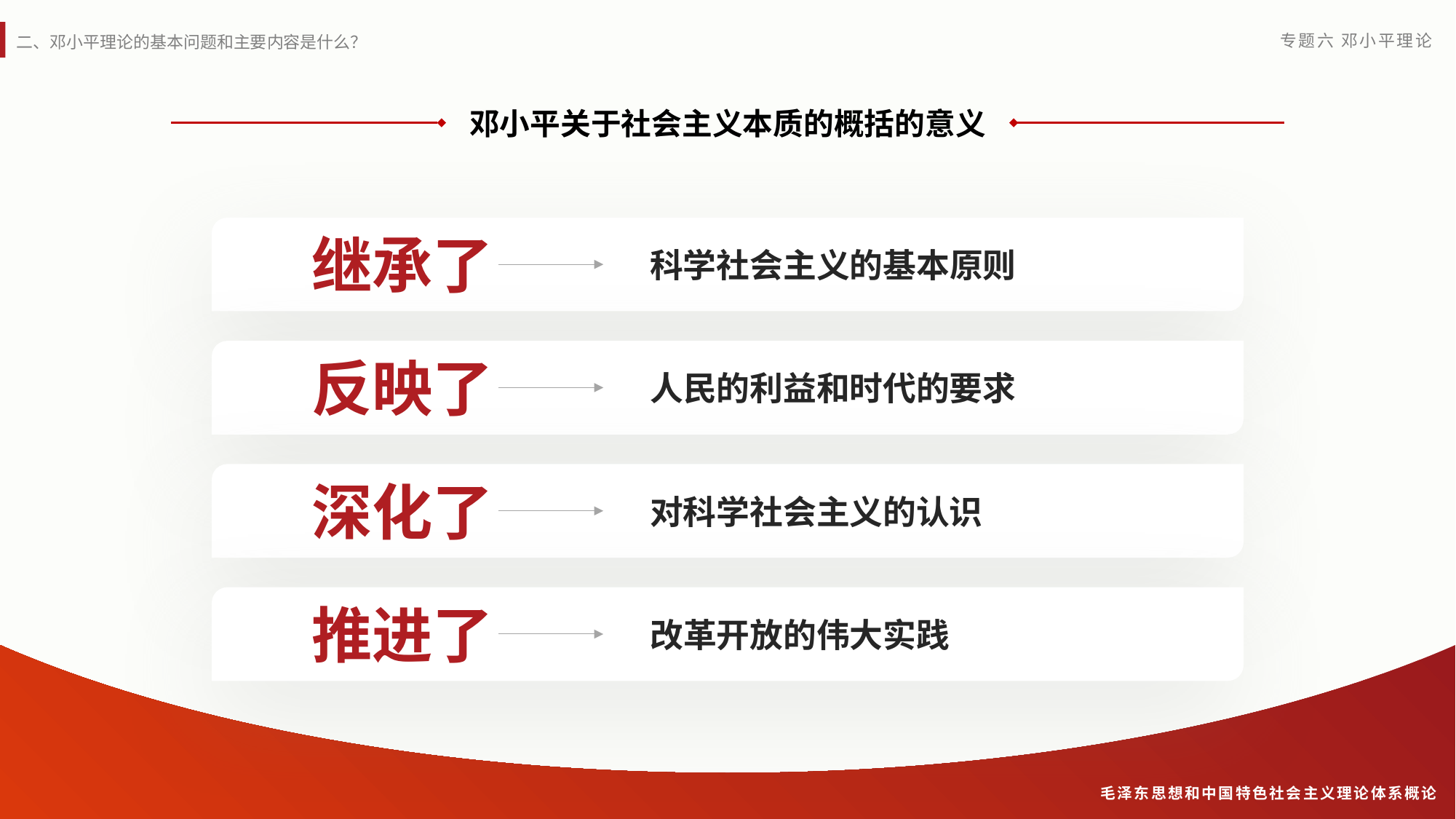

邓小平关于社会主义本质的概括的意义

继承了
科学社会主义的基本原则

反映了
人民的利益和时代的要求

深化了
对科学社会主义的认识

推进了
改革开放的伟大实践
毛泽东思想和中国特色社会主义理论体系概论